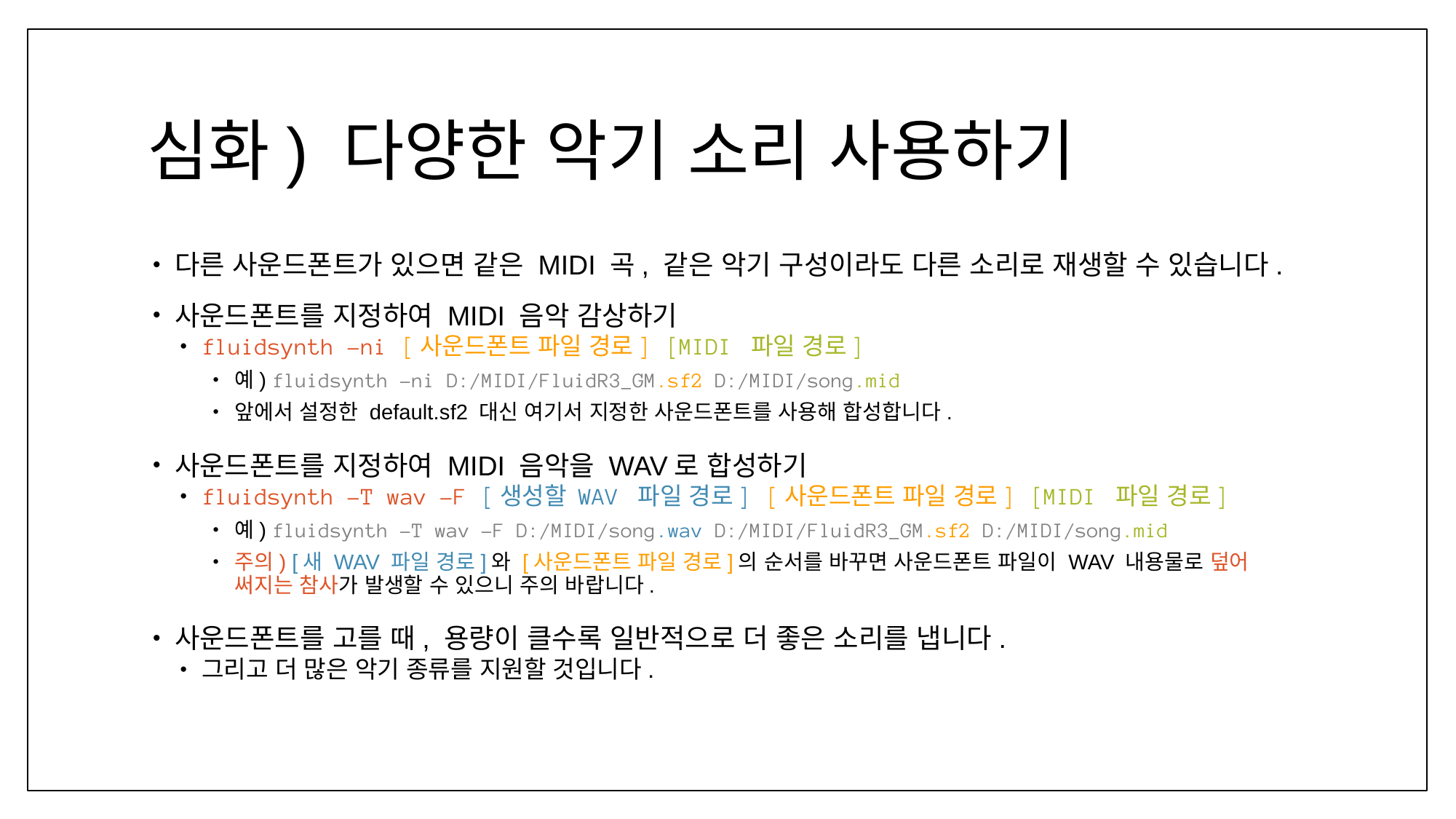

# 심화) 다양한 악기 소리 사용하기
다른 사운드폰트가 있으면 같은 MIDI 곡, 같은 악기 구성이라도 다른 소리로 재생할 수 있습니다.
사운드폰트를 지정하여 MIDI 음악 감상하기
fluidsynth -ni [사운드폰트 파일 경로] [MIDI 파일 경로]
예) fluidsynth -ni D:/MIDI/FluidR3_GM.sf2 D:/MIDI/song.mid
앞에서 설정한 default.sf2 대신 여기서 지정한 사운드폰트를 사용해 합성합니다.
사운드폰트를 지정하여 MIDI 음악을 WAV로 합성하기
fluidsynth -T wav -F [생성할 WAV 파일 경로] [사운드폰트 파일 경로] [MIDI 파일 경로]
예) fluidsynth -T wav -F D:/MIDI/song.wav D:/MIDI/FluidR3_GM.sf2 D:/MIDI/song.mid
주의) [새 WAV 파일 경로]와 [사운드폰트 파일 경로]의 순서를 바꾸면 사운드폰트 파일이 WAV 내용물로 덮어 써지는 참사가 발생할 수 있으니 주의 바랍니다.
사운드폰트를 고를 때, 용량이 클수록 일반적으로 더 좋은 소리를 냅니다.
그리고 더 많은 악기 종류를 지원할 것입니다.